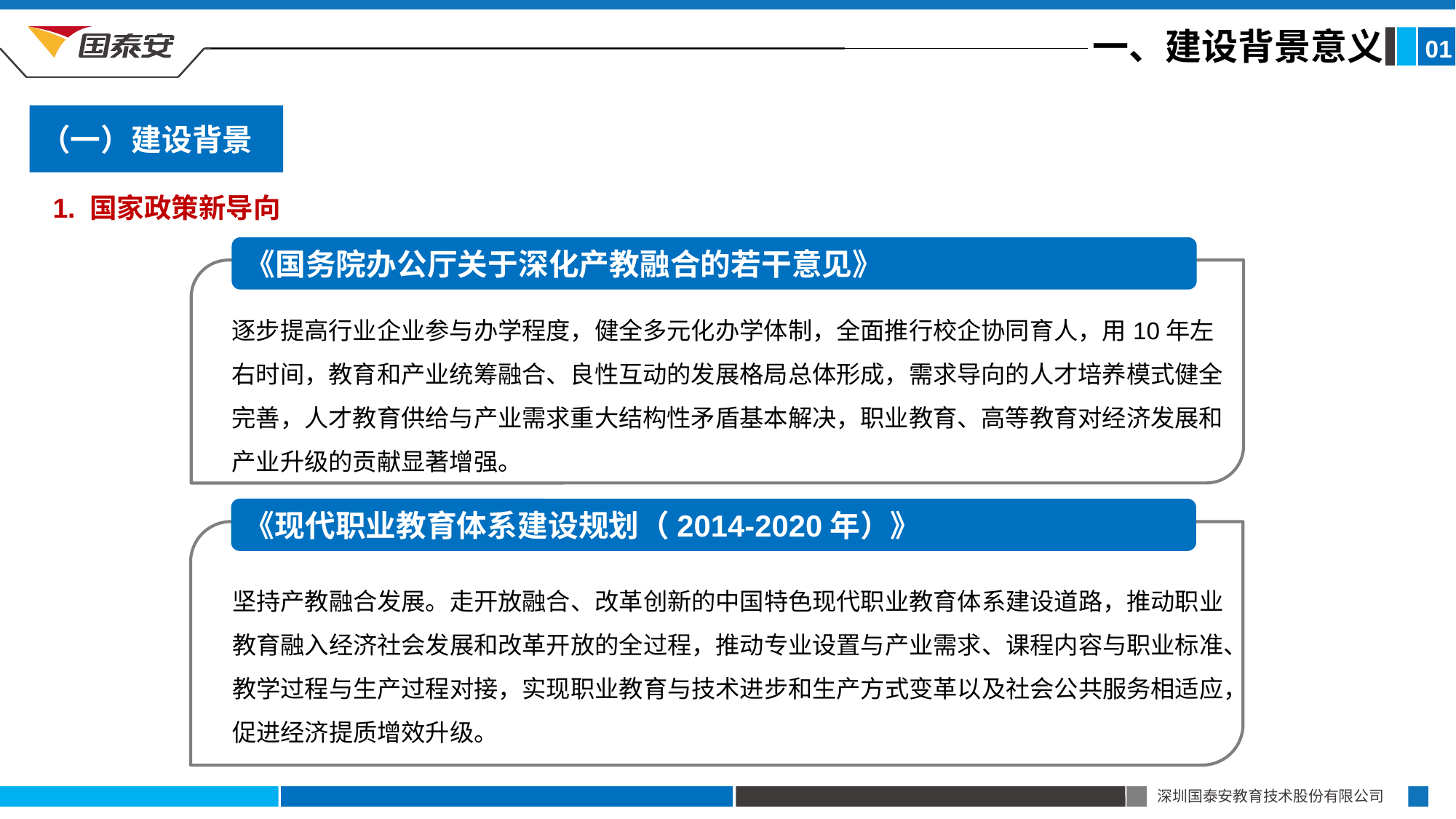

一、建设背景意义

01
（一）建设背景
1. 国家政策新导向
《国务院办公厅关于深化产教融合的若干意见》

逐步提高行业企业参与办学程度，健全多元化办学体制，全面推行校企协同育人，用10年左右时间，教育和产业统筹融合、良性互动的发展格局总体形成，需求导向的人才培养模式健全完善，人才教育供给与产业需求重大结构性矛盾基本解决，职业教育、高等教育对经济发展和产业升级的贡献显著增强。
《现代职业教育体系建设规划（2014-2020年）》

坚持产教融合发展。走开放融合、改革创新的中国特色现代职业教育体系建设道路，推动职业教育融入经济社会发展和改革开放的全过程，推动专业设置与产业需求、课程内容与职业标准、教学过程与生产过程对接，实现职业教育与技术进步和生产方式变革以及社会公共服务相适应，促进经济提质增效升级。